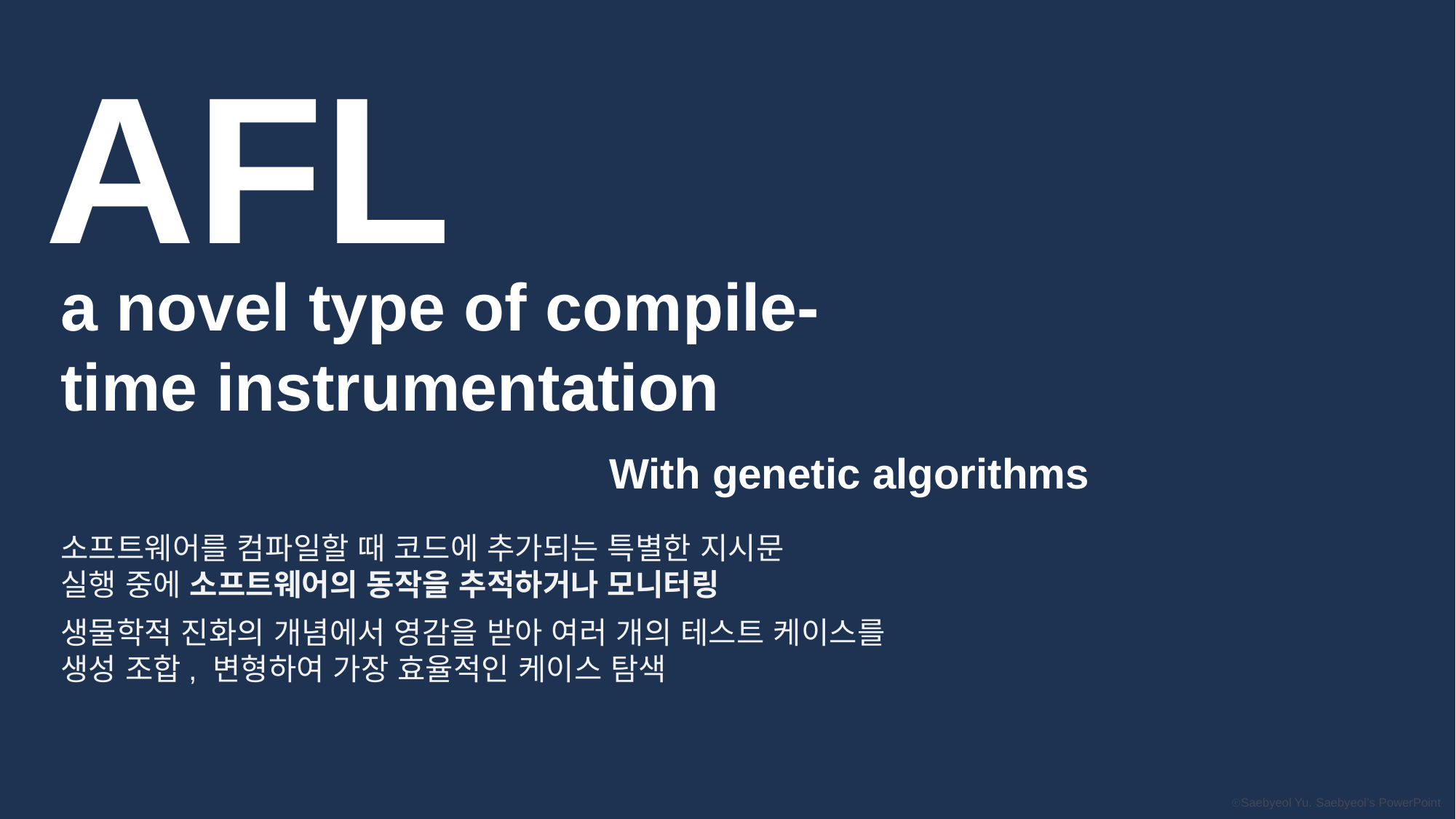

AFL
a novel type of compile-time instrumentation
With genetic algorithms
소프트웨어를 컴파일할 때 코드에 추가되는 특별한 지시문
실행 중에 소프트웨어의 동작을 추적하거나 모니터링
생물학적 진화의 개념에서 영감을 받아 여러 개의 테스트 케이스를 생성 조합, 변형하여 가장 효율적인 케이스 탐색